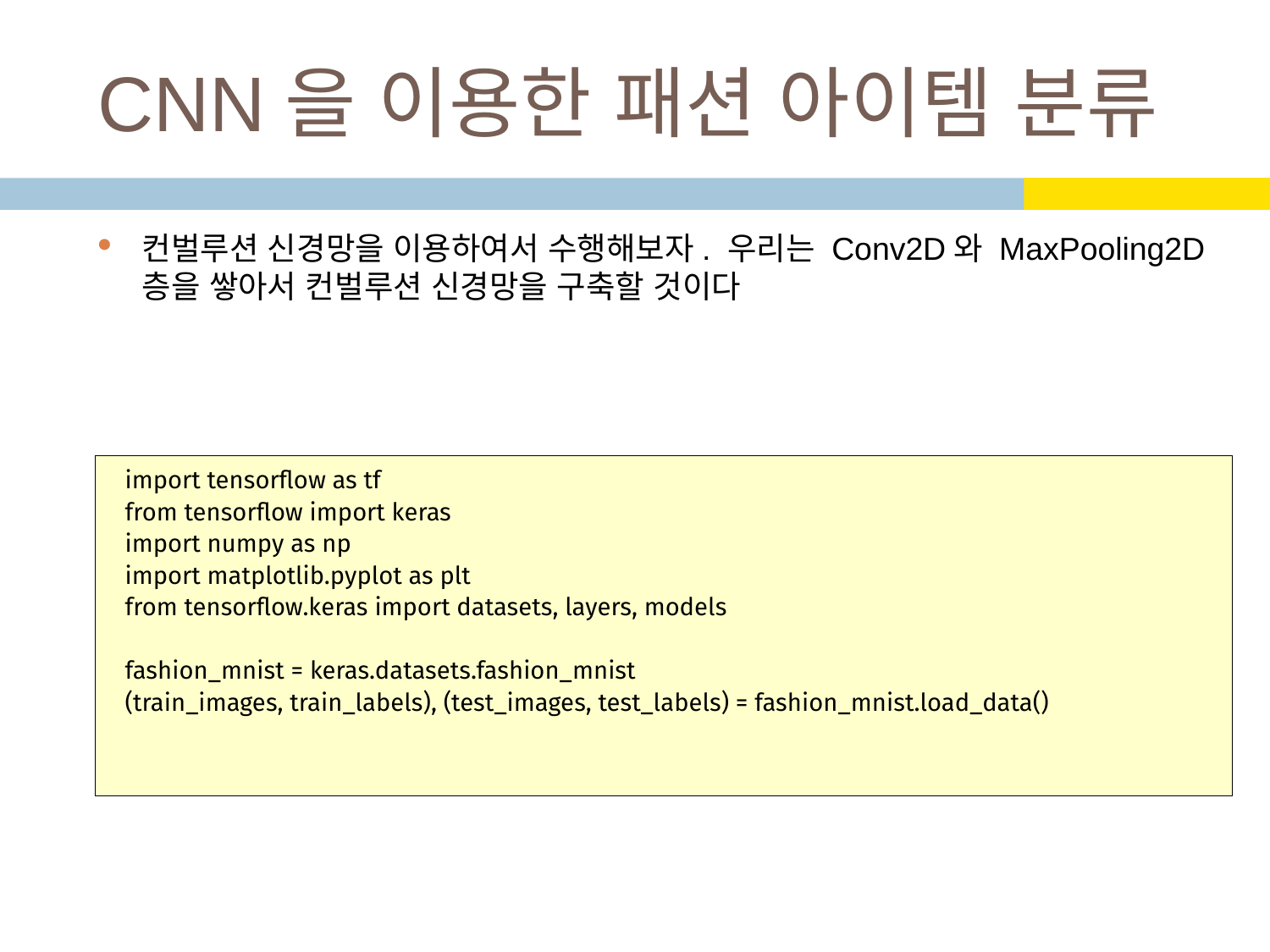

# CNN을 이용한 패션 아이템 분류
컨벌루션 신경망을 이용하여서 수행해보자. 우리는 Conv2D와 MaxPooling2D 층을 쌓아서 컨벌루션 신경망을 구축할 것이다

import tensorflow as tf
from tensorflow import keras
import numpy as np
import matplotlib.pyplot as plt
from tensorflow.keras import datasets, layers, models

fashion_mnist = keras.datasets.fashion_mnist
(train_images, train_labels), (test_images, test_labels) = fashion_mnist.load_data()